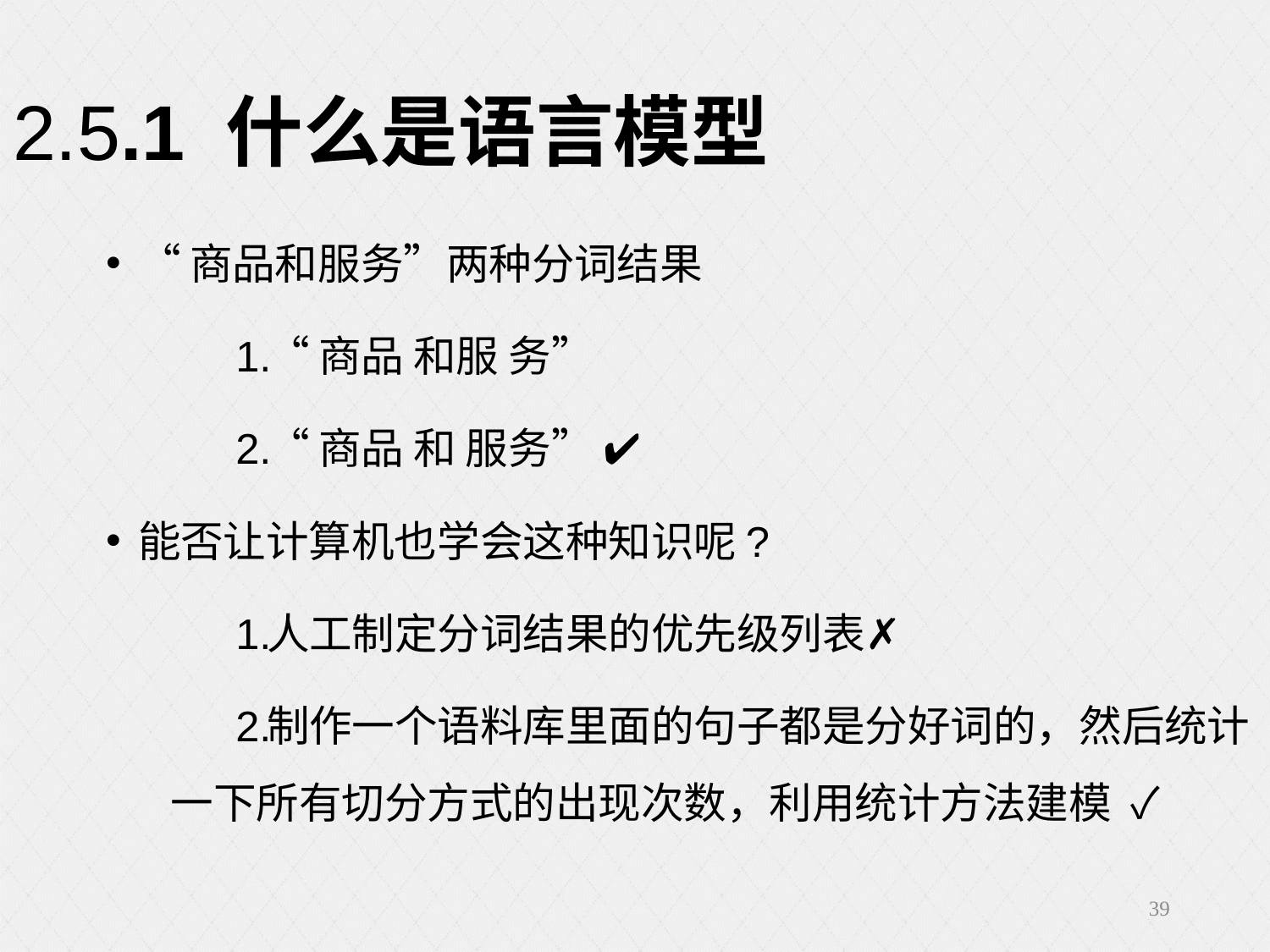

2.5.1 什么是语言模型
“商品和服务”两种分词结果
“商品 和服 务”
“商品 和 服务” ✔️
能否让计算机也学会这种知识呢?
人工制定分词结果的优先级列表✗
制作一个语料库里面的句子都是分好词的，然后统计一下所有切分方式的出现次数，利用统计方法建模  ✓
39